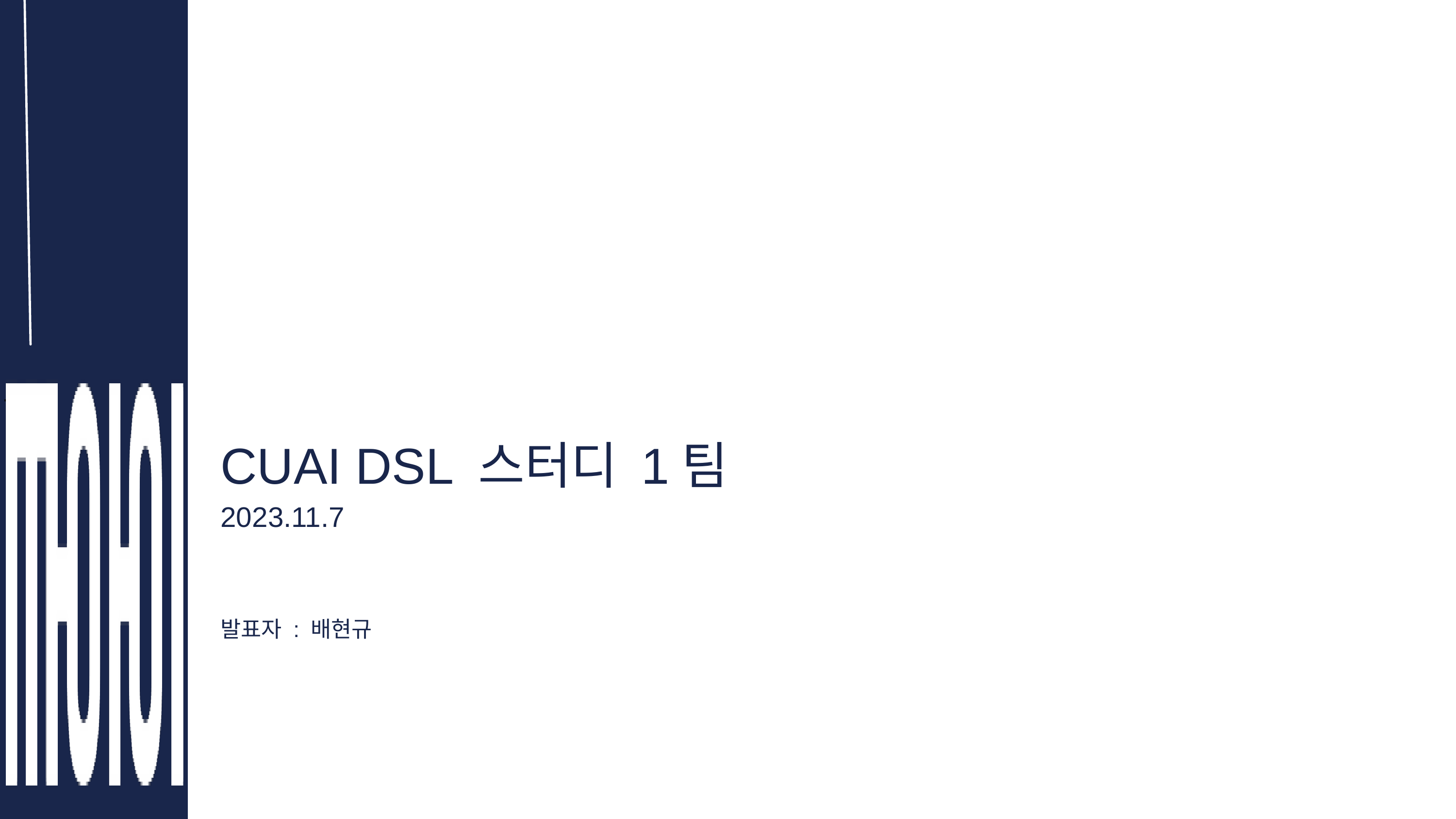

T

CUAI DSL 스터디 1팀
2023.11.7

발표자 : 배현규